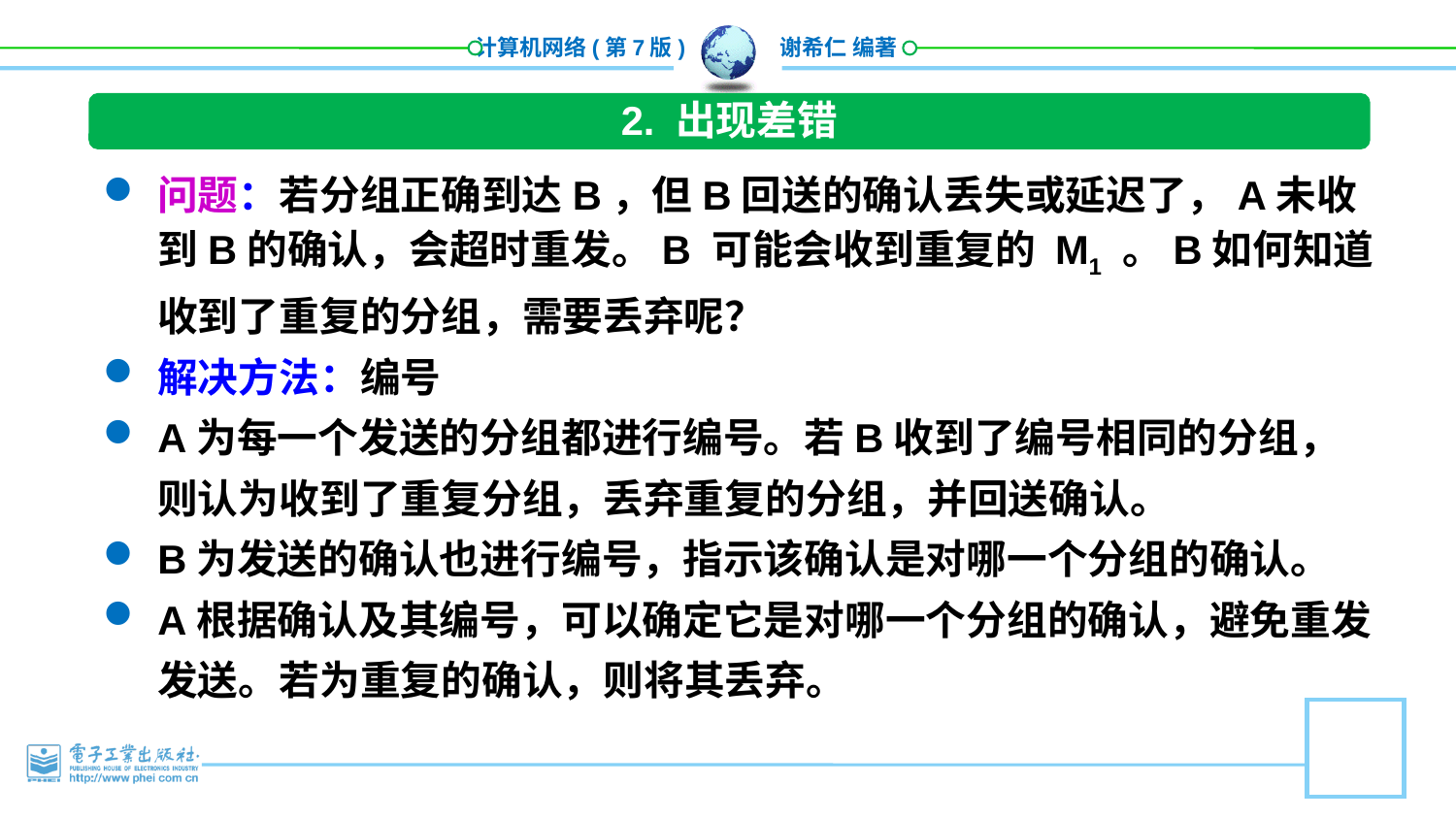

2. 出现差错

问题：若分组正确到达B，但B回送的确认丢失或延迟了，A未收到B的确认，会超时重发。B 可能会收到重复的 M1 。B如何知道收到了重复的分组，需要丢弃呢？
解决方法：编号
A为每一个发送的分组都进行编号。若B收到了编号相同的分组，则认为收到了重复分组，丢弃重复的分组，并回送确认。
B为发送的确认也进行编号，指示该确认是对哪一个分组的确认。
A根据确认及其编号，可以确定它是对哪一个分组的确认，避免重发发送。若为重复的确认，则将其丢弃。